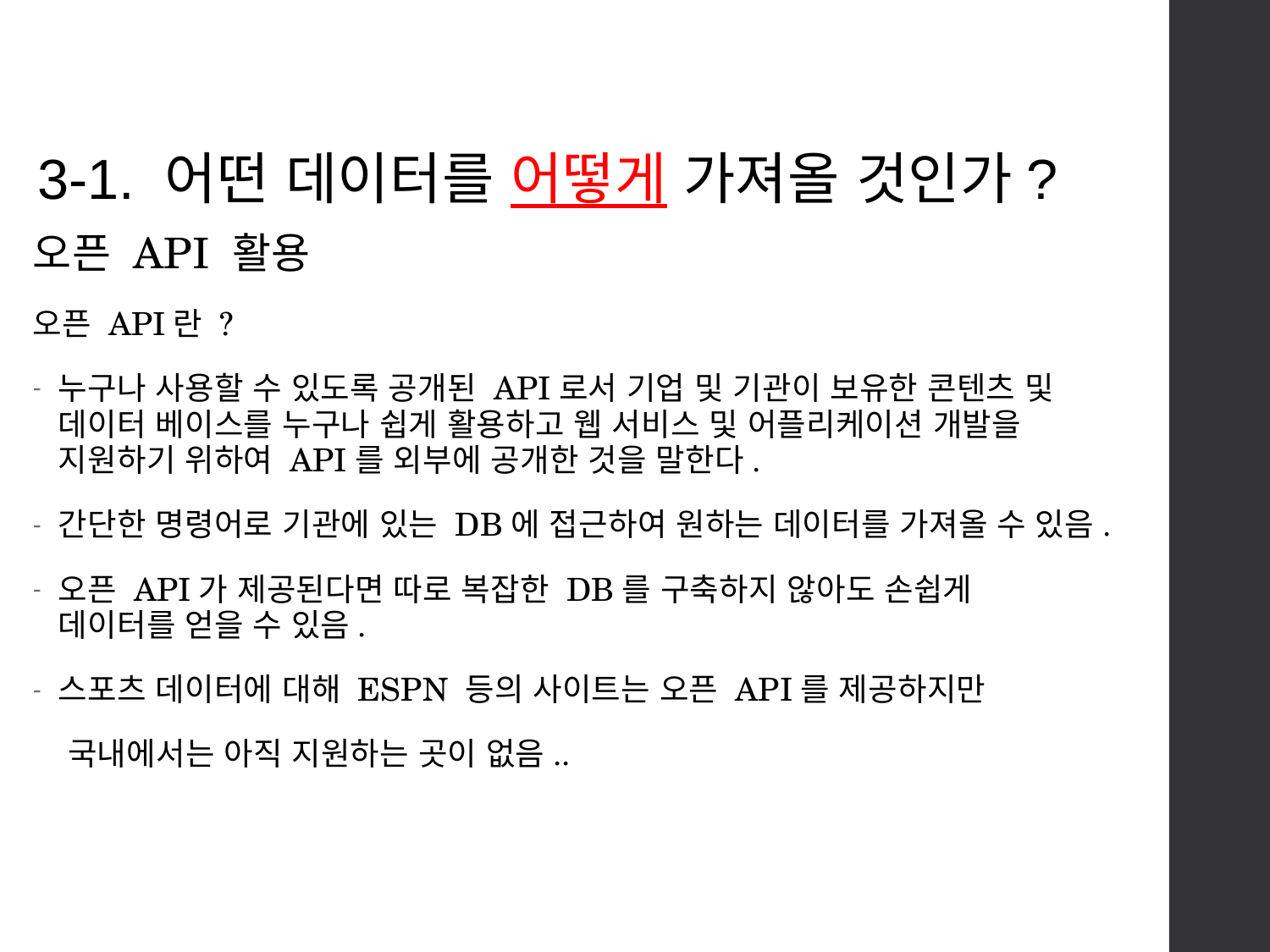

3-1. 어떤 데이터를 어떻게 가져올 것인가?

오픈 API 활용
오픈 API란 ?
누구나 사용할 수 있도록 공개된 API로서 기업 및 기관이 보유한 콘텐츠 및 데이터 베이스를 누구나 쉽게 활용하고 웹 서비스 및 어플리케이션 개발을 지원하기 위하여 API를 외부에 공개한 것을 말한다.
간단한 명령어로 기관에 있는 DB에 접근하여 원하는 데이터를 가져올 수 있음.
오픈 API가 제공된다면 따로 복잡한 DB를 구축하지 않아도 손쉽게 데이터를 얻을 수 있음.
스포츠 데이터에 대해 ESPN 등의 사이트는 오픈 API를 제공하지만
   국내에서는 아직 지원하는 곳이 없음..